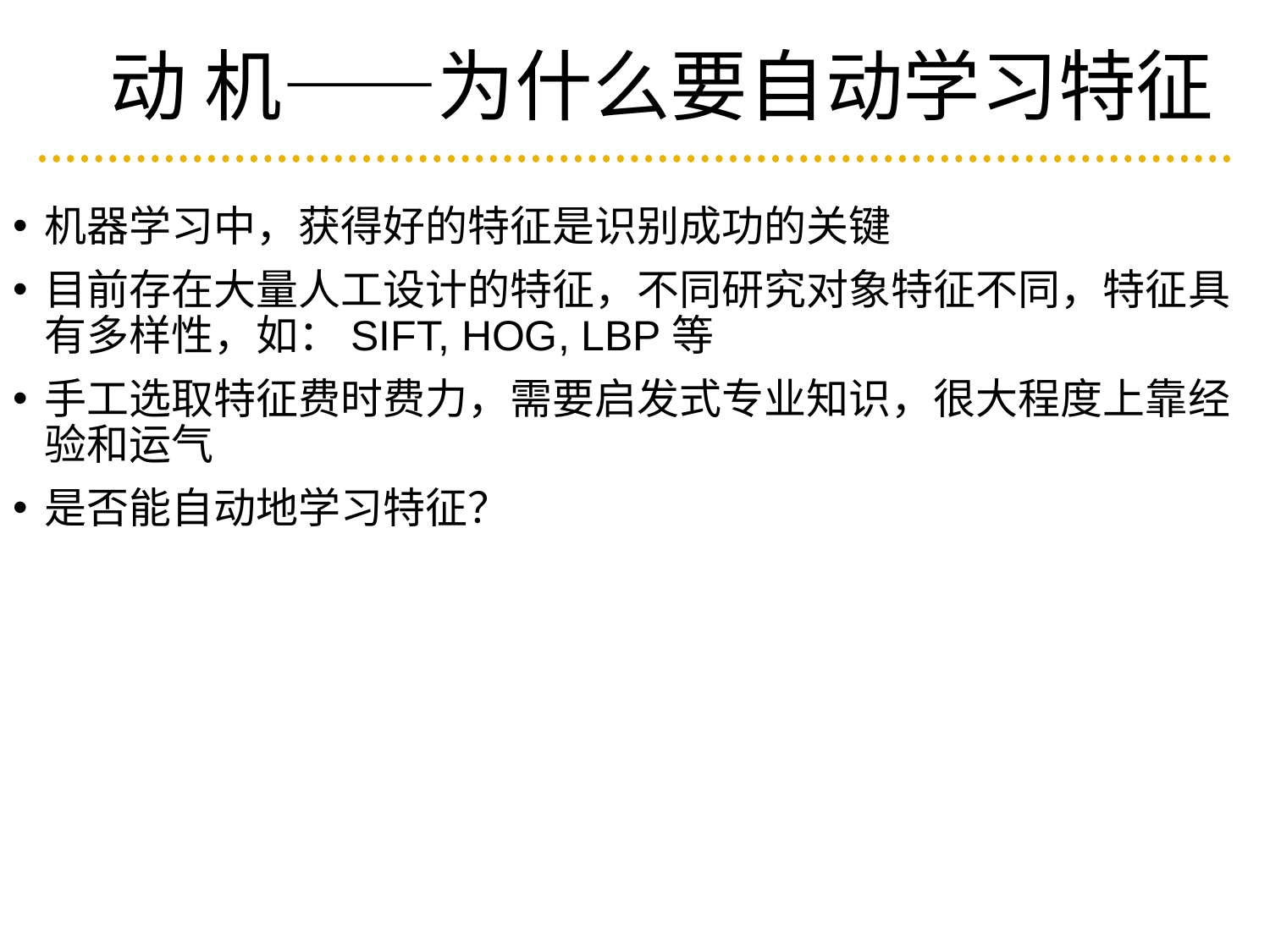

# 动 机——为什么要自动学习特征
机器学习中，获得好的特征是识别成功的关键
目前存在大量人工设计的特征，不同研究对象特征不同，特征具有多样性，如：SIFT, HOG, LBP等
手工选取特征费时费力，需要启发式专业知识，很大程度上靠经验和运气
是否能自动地学习特征？